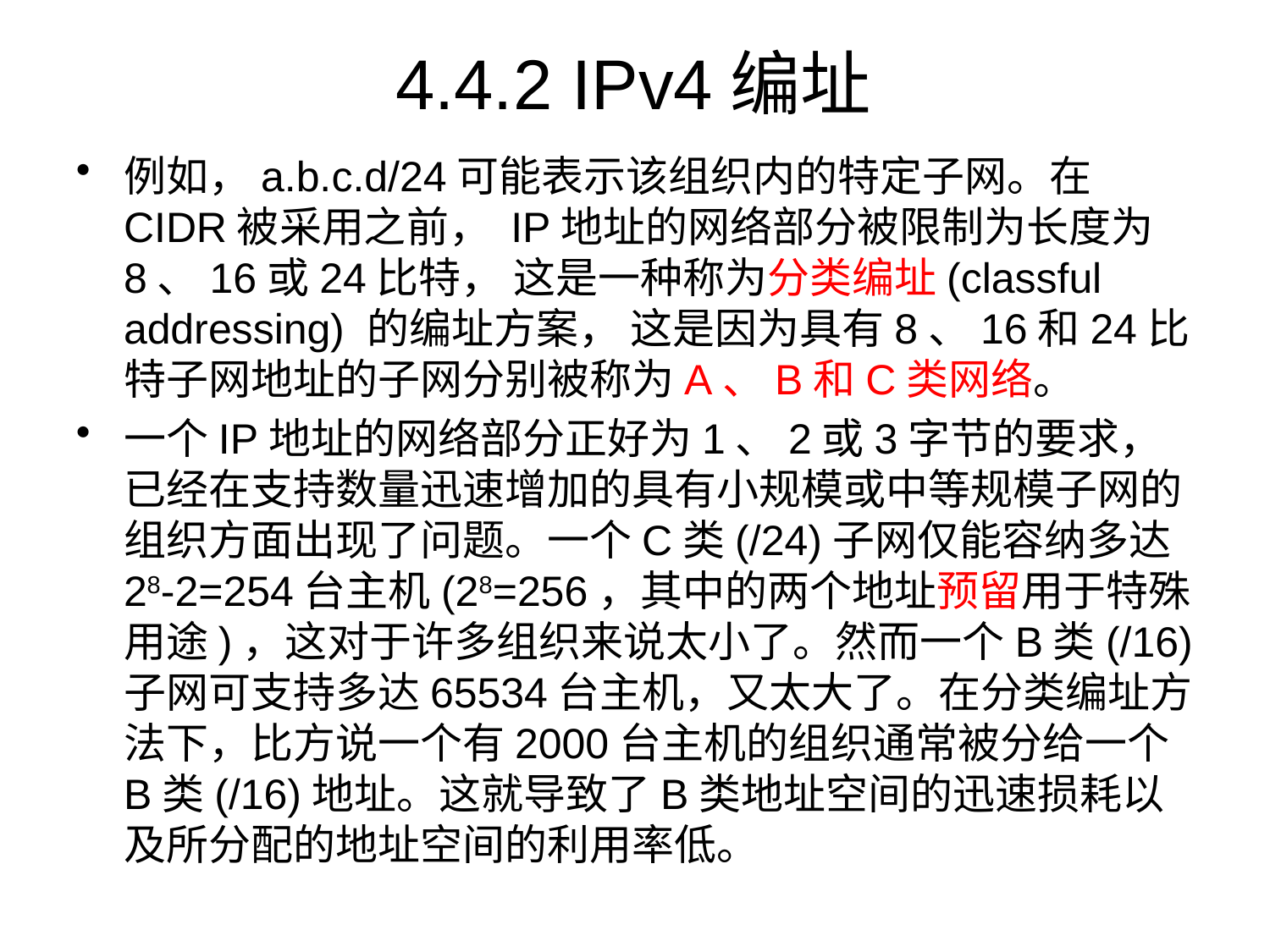

# 4.4.2 IPv4编址
例如，a.b.c.d/24可能表示该组织内的特定子网。在CIDR被采用之前， IP地址的网络部分被限制为长度为8、16或24比特， 这是一种称为分类编址(classful addressing) 的编址方案， 这是因为具有8、16和24比特子网地址的子网分别被称为A、B和C类网络。
一个IP地址的网络部分正好为1、2或3字节的要求，已经在支持数量迅速增加的具有小规模或中等规模子网的组织方面出现了问题。一个C类(/24)子网仅能容纳多达28-2=254台主机(28=256，其中的两个地址预留用于特殊用途)，这对于许多组织来说太小了。然而一个B类(/16)子网可支持多达65534台主机，又太大了。在分类编址方法下，比方说一个有2000台主机的组织通常被分给一个B类(/16)地址。这就导致了B类地址空间的迅速损耗以及所分配的地址空间的利用率低。